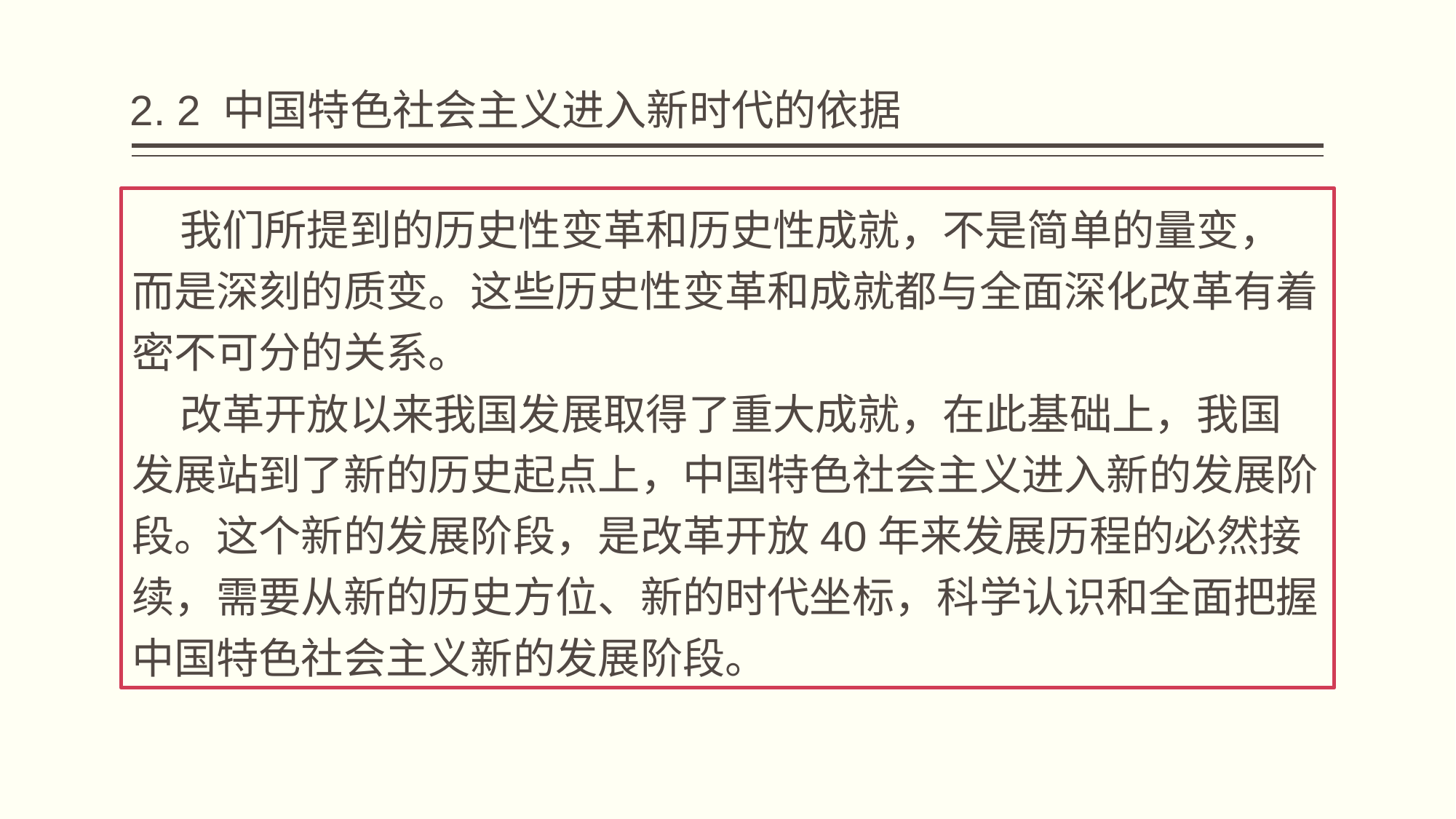

# 2. 2 中国特色社会主义进入新时代的依据
    我们所提到的历史性变革和历史性成就，不是简单的量变，而是深刻的质变。这些历史性变革和成就都与全面深化改革有着密不可分的关系。
    改革开放以来我国发展取得了重大成就，在此基础上，我国发展站到了新的历史起点上，中国特色社会主义进入新的发展阶段。这个新的发展阶段，是改革开放40年来发展历程的必然接续，需要从新的历史方位、新的时代坐标，科学认识和全面把握中国特色社会主义新的发展阶段。